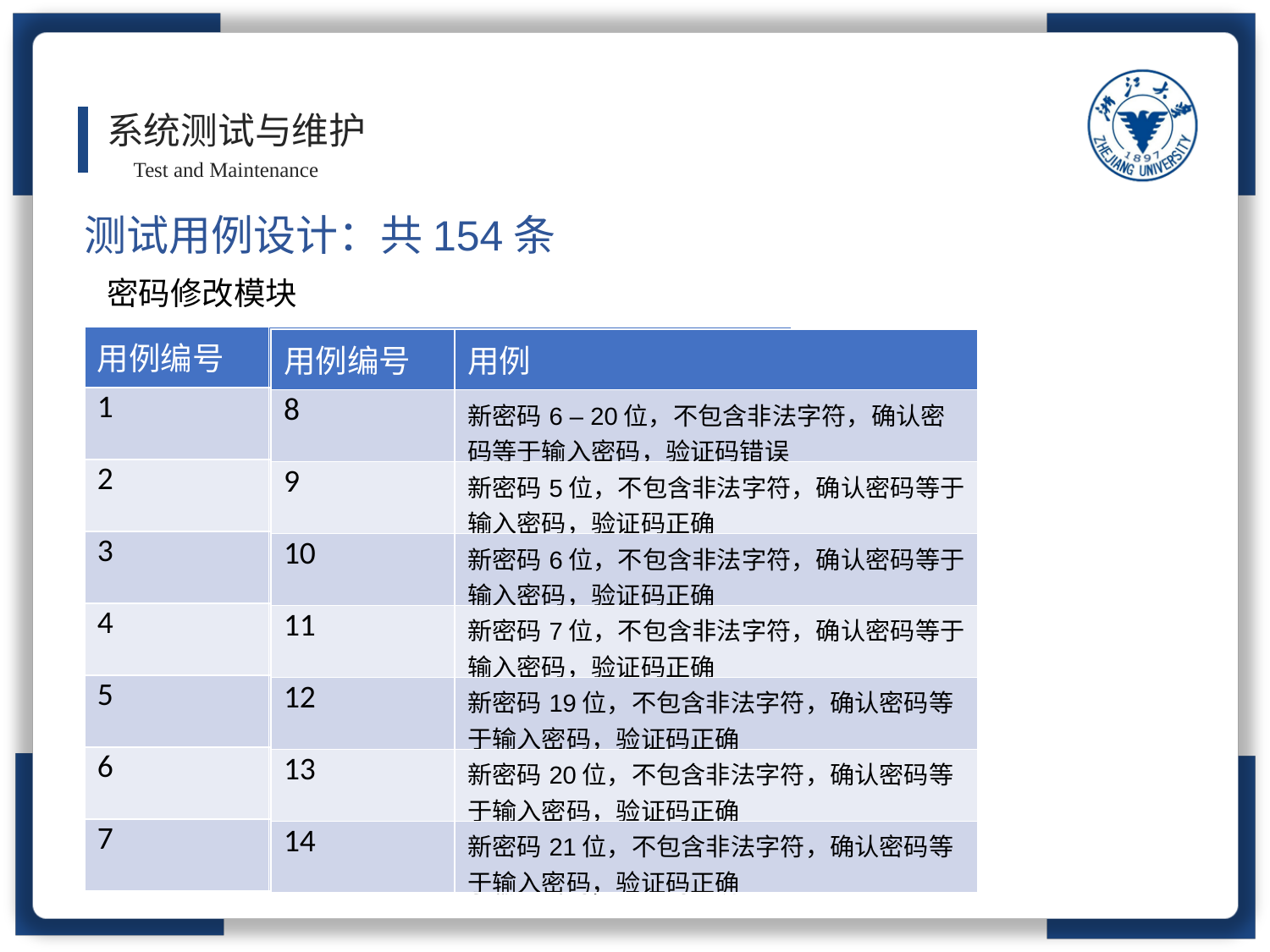

系统测试与维护
Test and Maintenance
测试用例设计：共154条
密码修改模块
| 用例编号 | 用例 |
| --- | --- |
| 1 | 新密码6 – 20位，不包含非法字符，确认密码等于输入密码，验证码正确 |
| 2 | 新密码0 – 5位，不包含非法字符，确认密码等于输入密码，验证码正确 |
| 3 | 新密码大于20位，不包含非法字符，确认密码等于输入密码，验证码正确 |
| 4 | 新密码6 – 20位，包含至少一个非法字符，确认密码等于输入密码，验证码正确 |
| 5 | 新密码6 - 20位，不包含非法字符，确认密码为空，验证码正确 |
| 6 | 新密码6 – 20位，不包含非法字符，确认密码不等于新密码，验证码正确 |
| 7 | 新密码6 – 20位，不包含非法字符，确认密码等于新密码，验证码为空 |
| 用例编号 | 用例 |
| --- | --- |
| 8 | 新密码6 – 20位，不包含非法字符，确认密码等于输入密码，验证码错误 |
| 9 | 新密码5位，不包含非法字符，确认密码等于输入密码，验证码正确 |
| 10 | 新密码6位，不包含非法字符，确认密码等于输入密码，验证码正确 |
| 11 | 新密码7位，不包含非法字符，确认密码等于输入密码，验证码正确 |
| 12 | 新密码19位，不包含非法字符，确认密码等于输入密码，验证码正确 |
| 13 | 新密码20位，不包含非法字符，确认密码等于输入密码，验证码正确 |
| 14 | 新密码21位，不包含非法字符，确认密码等于输入密码，验证码正确 |